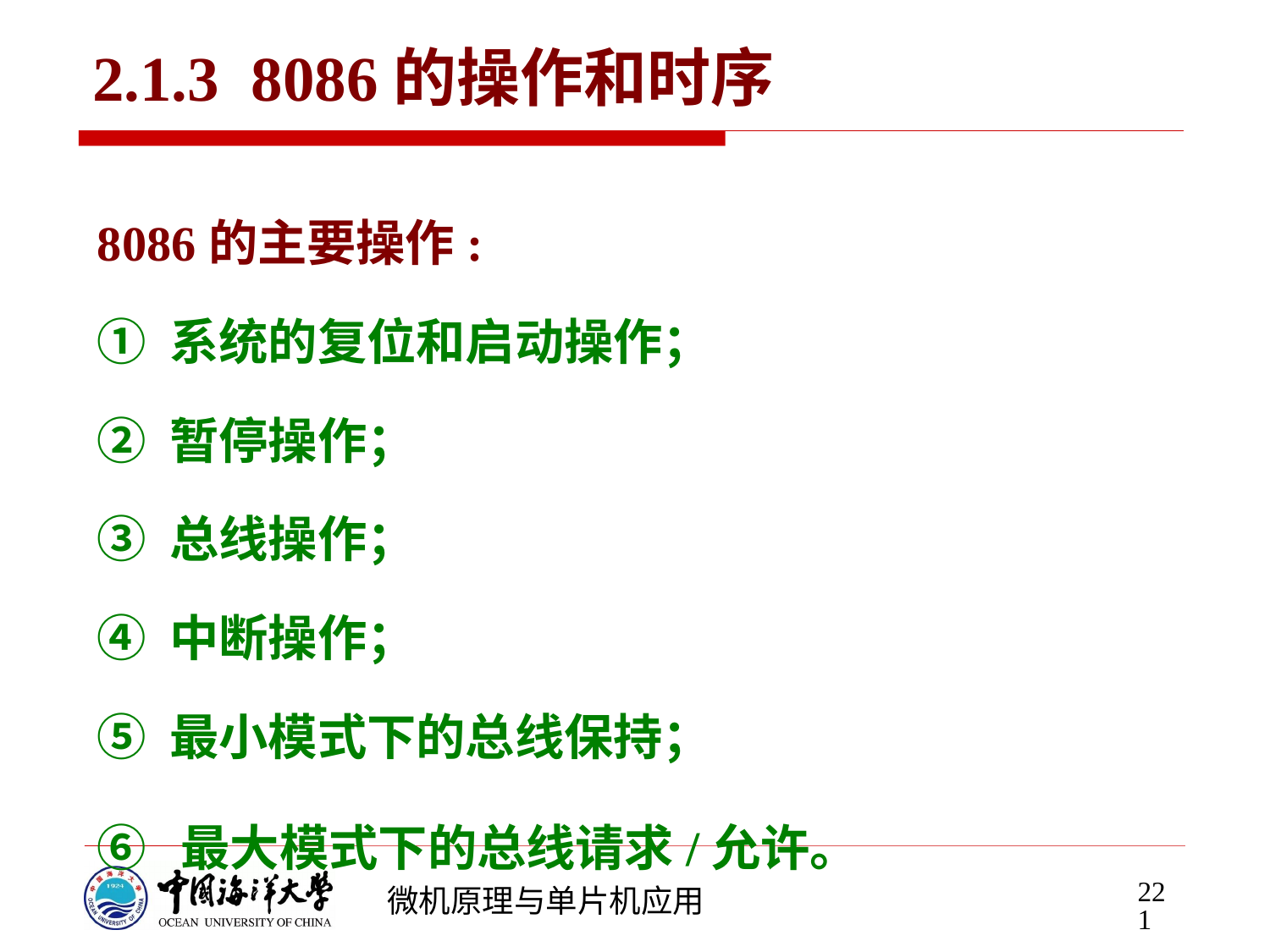

# 2.1.3  8086的操作和时序
8086的主要操作:
① 系统的复位和启动操作；
② 暂停操作；
③ 总线操作；
④ 中断操作；
⑤ 最小模式下的总线保持；
⑥  最大模式下的总线请求/允许。

221